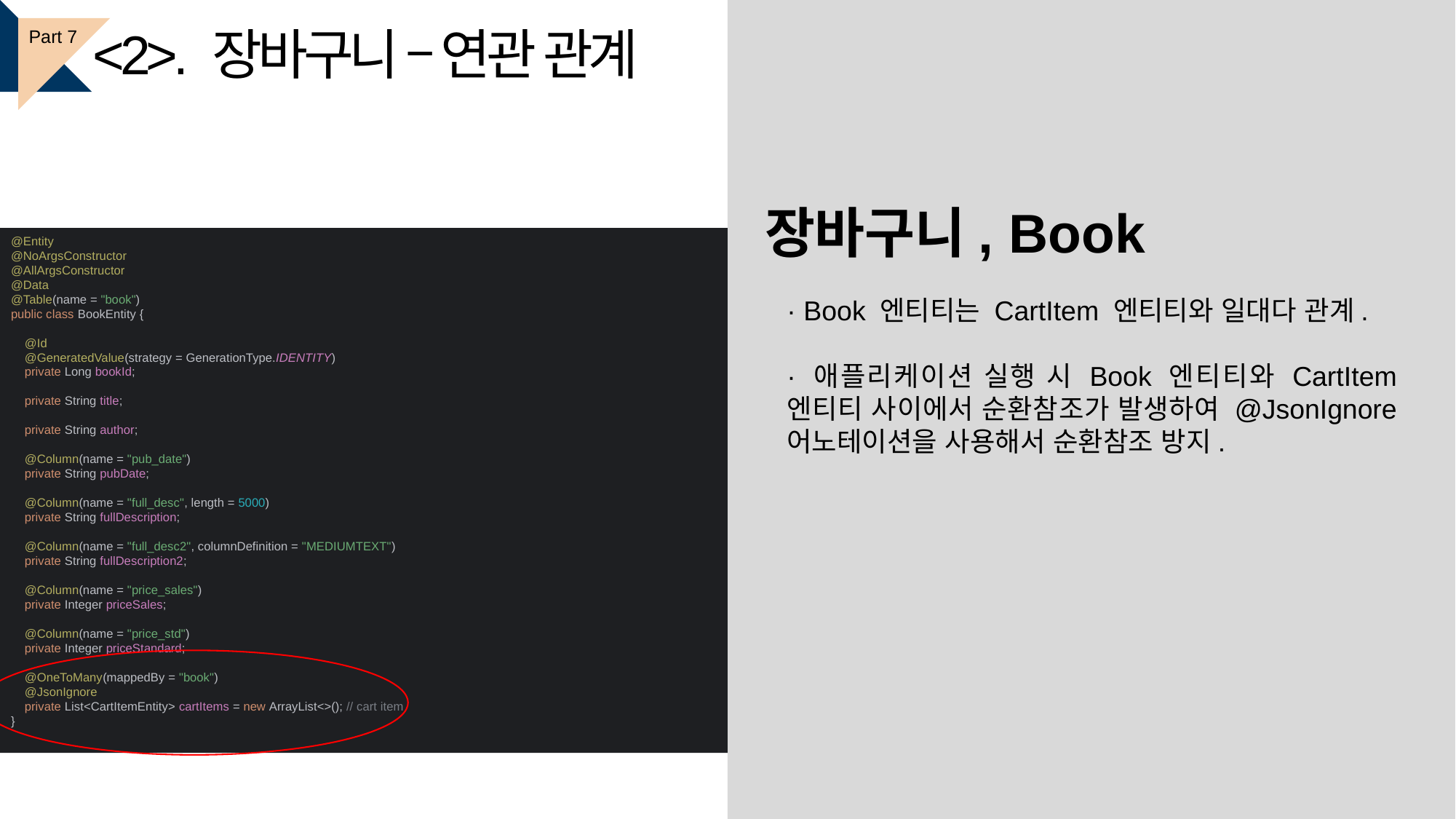

<2>. 장바구니 – 연관 관계

Part 7
장바구니, Book
@Entity
@NoArgsConstructor
@AllArgsConstructor
@Data
@Table(name = "book")
public class BookEntity {
    @Id
    @GeneratedValue(strategy = GenerationType.IDENTITY)
    private Long bookId;
    private String title;
    private String author;
    @Column(name = "pub_date")
    private String pubDate;
    @Column(name = "full_desc", length = 5000)
    private String fullDescription;
    @Column(name = "full_desc2", columnDefinition = "MEDIUMTEXT")
    private String fullDescription2;
    @Column(name = "price_sales")
    private Integer priceSales;
    @Column(name = "price_std")
    private Integer priceStandard;
    @OneToMany(mappedBy = "book")
    @JsonIgnore
    private List<CartItemEntity> cartItems = new ArrayList<>(); // cart item
}
· Book 엔티티는 CartItem 엔티티와 일대다 관계.

· 애플리케이션 실행 시 Book 엔티티와 CartItem 엔티티 사이에서 순환참조가 발생하여 @JsonIgnore 어노테이션을 사용해서 순환참조 방지.